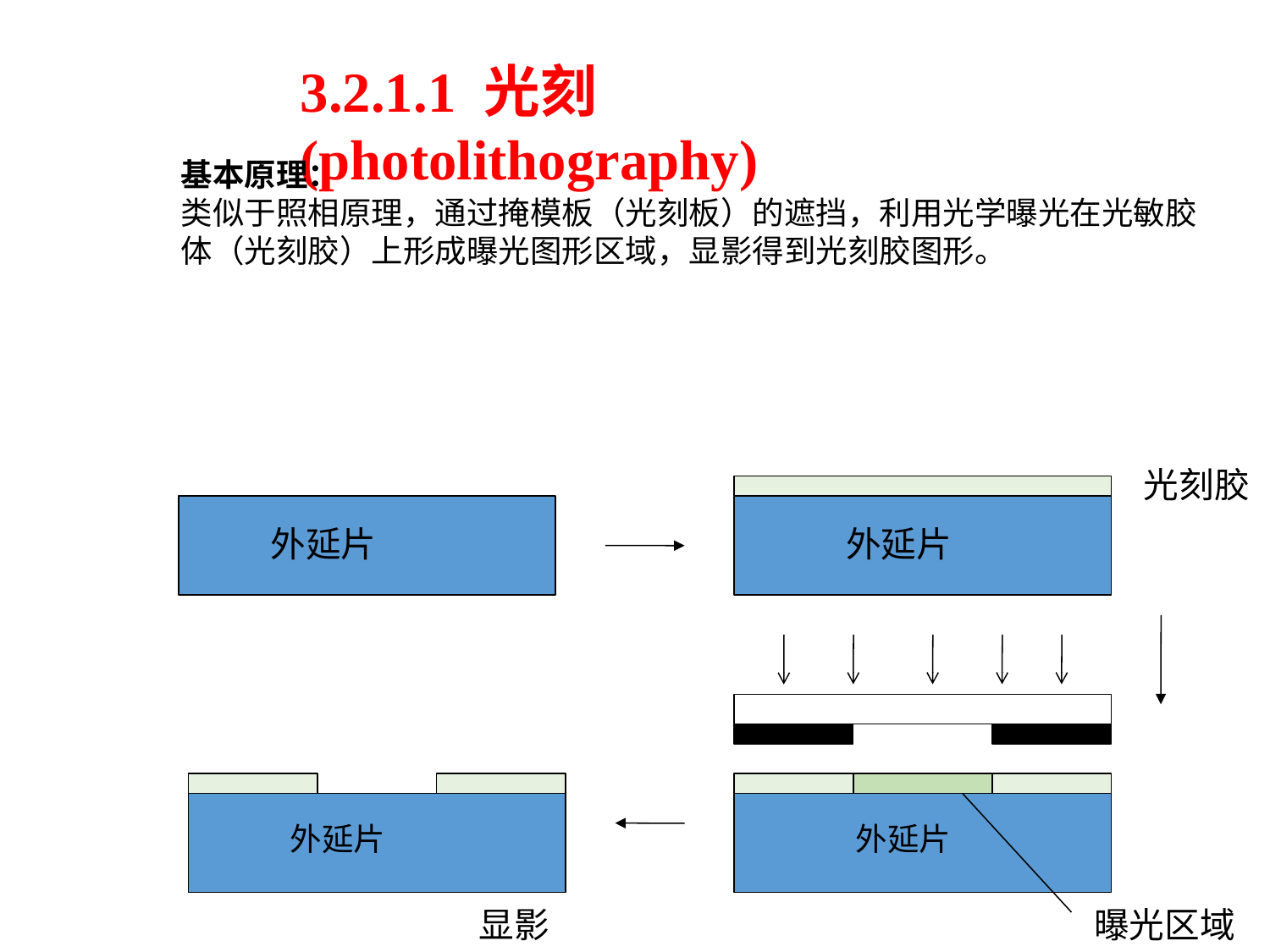

3.2.1.1 光刻 (photolithography)
基本原理：
类似于照相原理，通过掩模板（光刻板）的遮挡，利用光学曝光在光敏胶体（光刻胶）上形成曝光图形区域，显影得到光刻胶图形。
光刻胶

外延片
外延片

外延片
外延片
71
显影
曝光区域